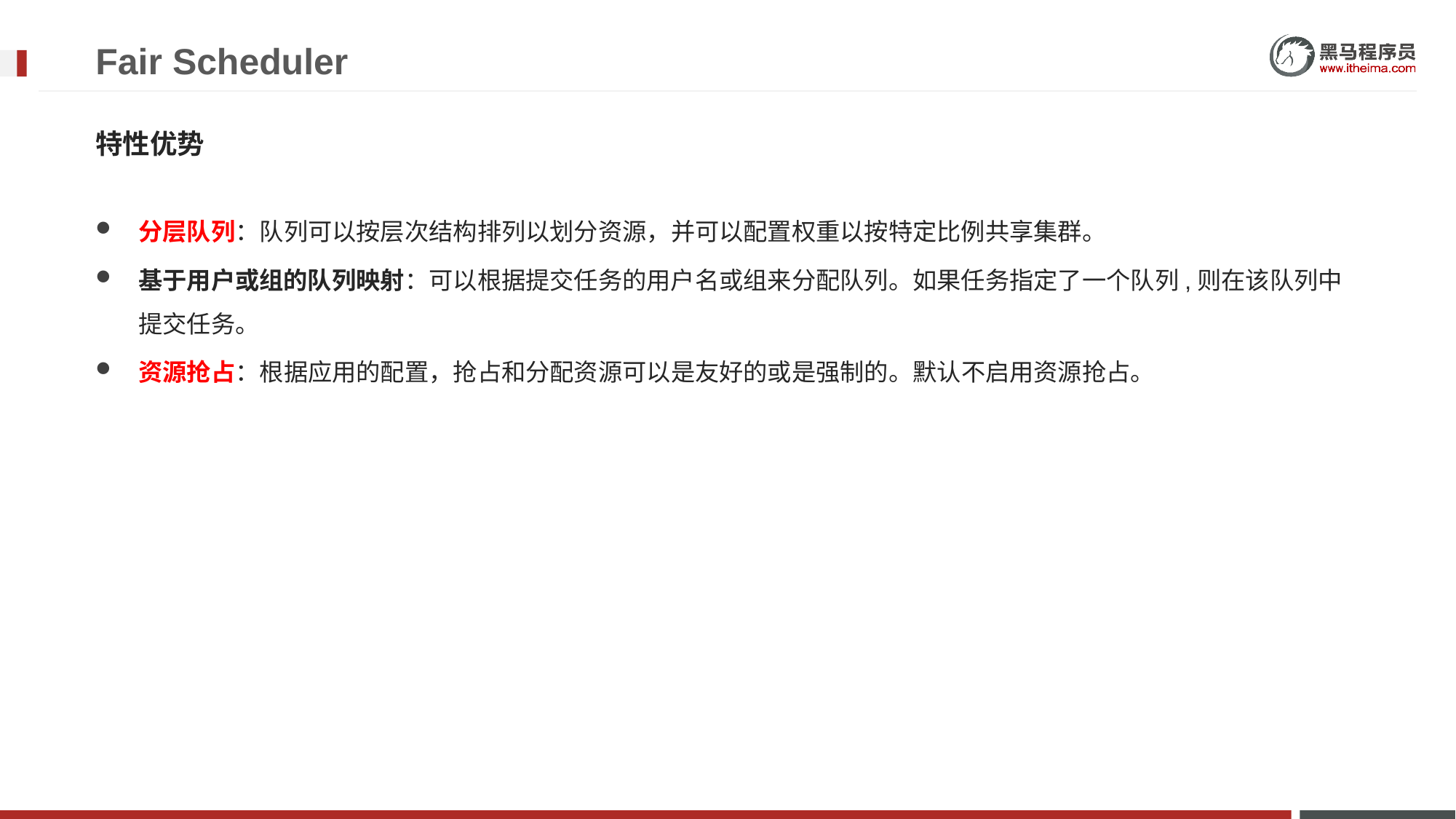

# Fair Scheduler
特性优势
分层队列：队列可以按层次结构排列以划分资源，并可以配置权重以按特定比例共享集群。
基于用户或组的队列映射：可以根据提交任务的用户名或组来分配队列。如果任务指定了一个队列,则在该队列中提交任务。
资源抢占：根据应用的配置，抢占和分配资源可以是友好的或是强制的。默认不启用资源抢占。